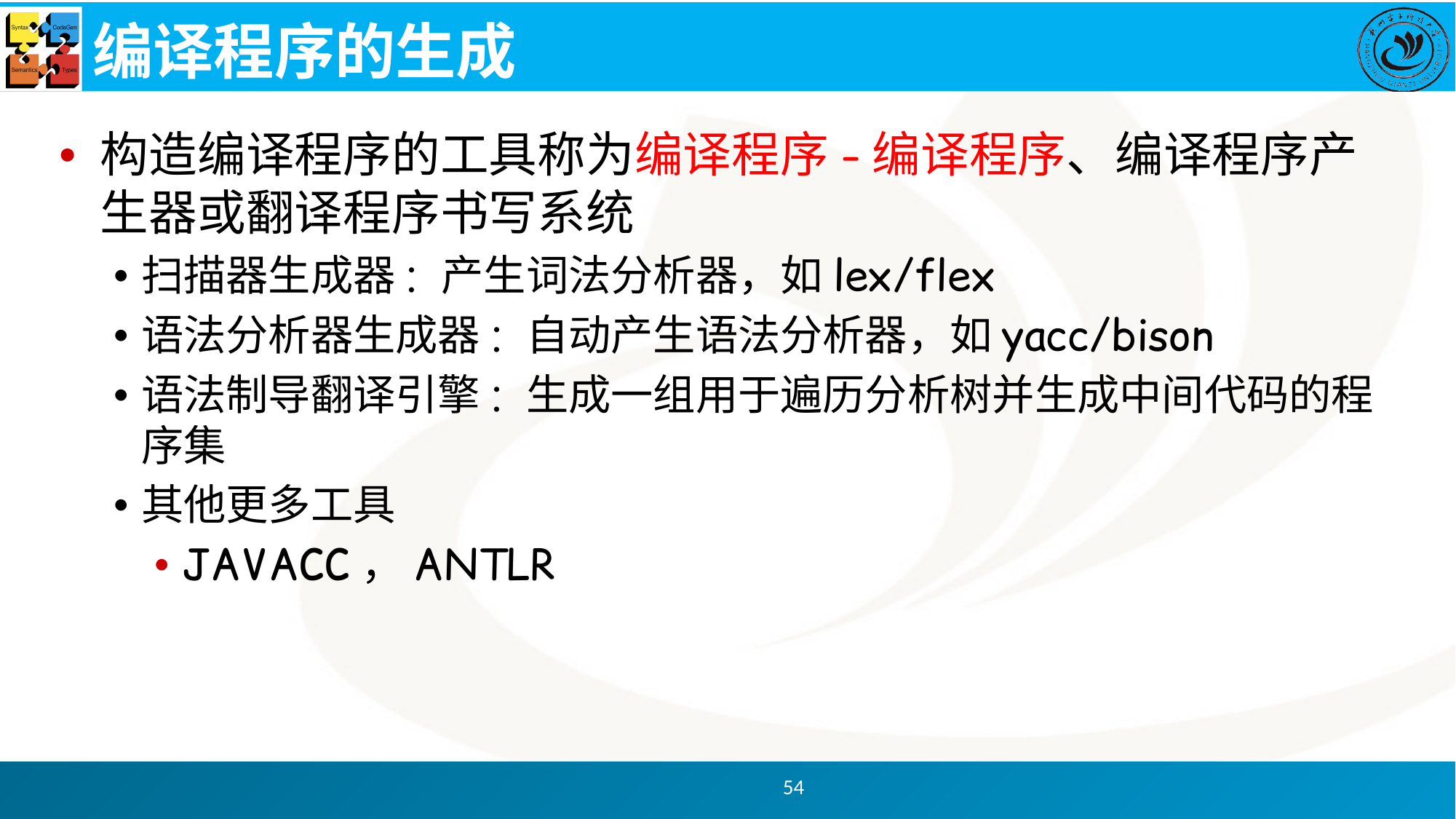

# 编译程序的生成
构造编译程序的工具称为编译程序-编译程序、编译程序产生器或翻译程序书写系统
扫描器生成器: 产生词法分析器，如lex/flex
语法分析器生成器: 自动产生语法分析器，如yacc/bison
语法制导翻译引擎: 生成一组用于遍历分析树并生成中间代码的程序集
其他更多工具
JAVACC，ANTLR
54